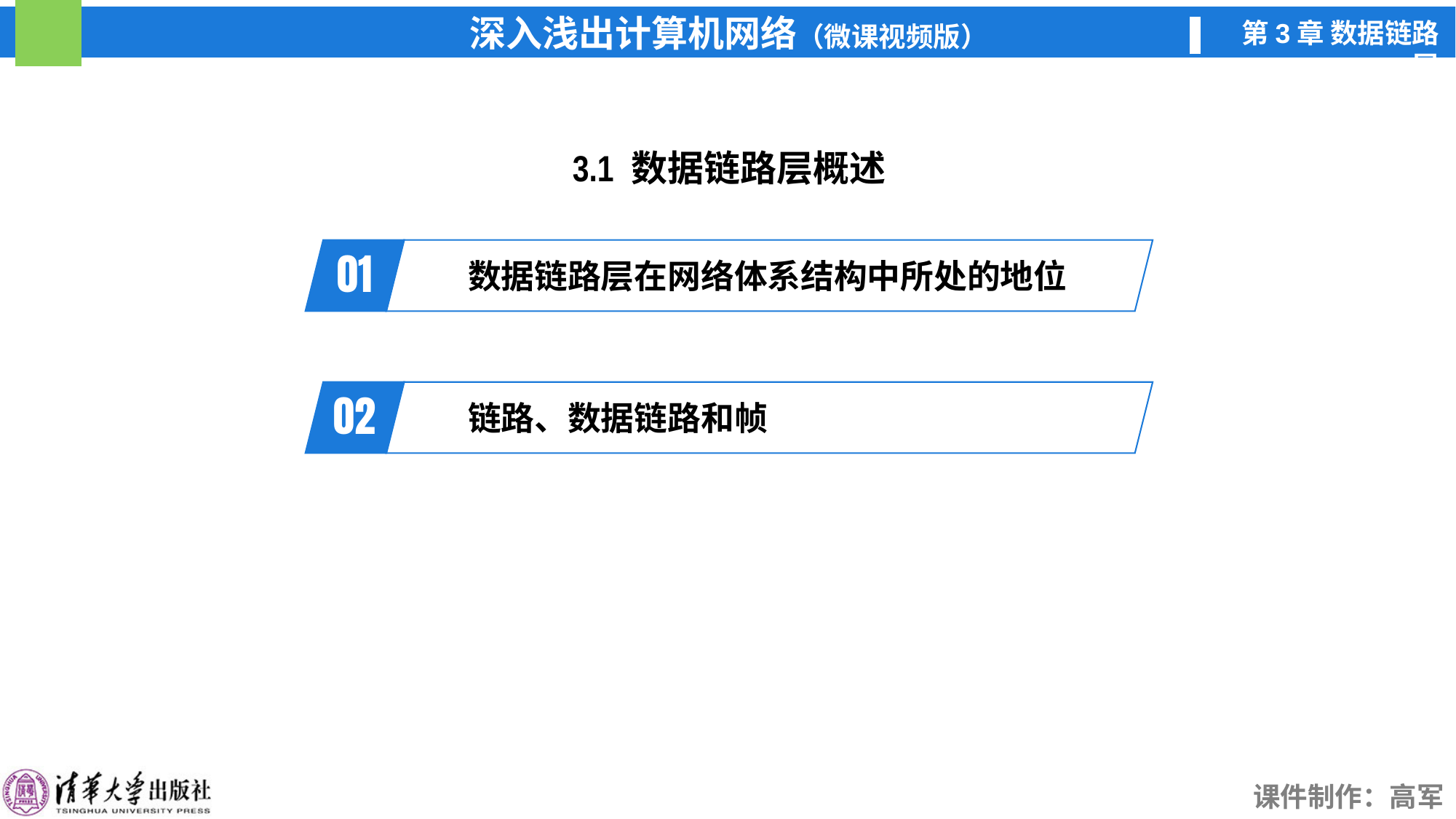

3.1 数据链路层概述
01
数据链路层在网络体系结构中所处的地位
02
链路、数据链路和帧